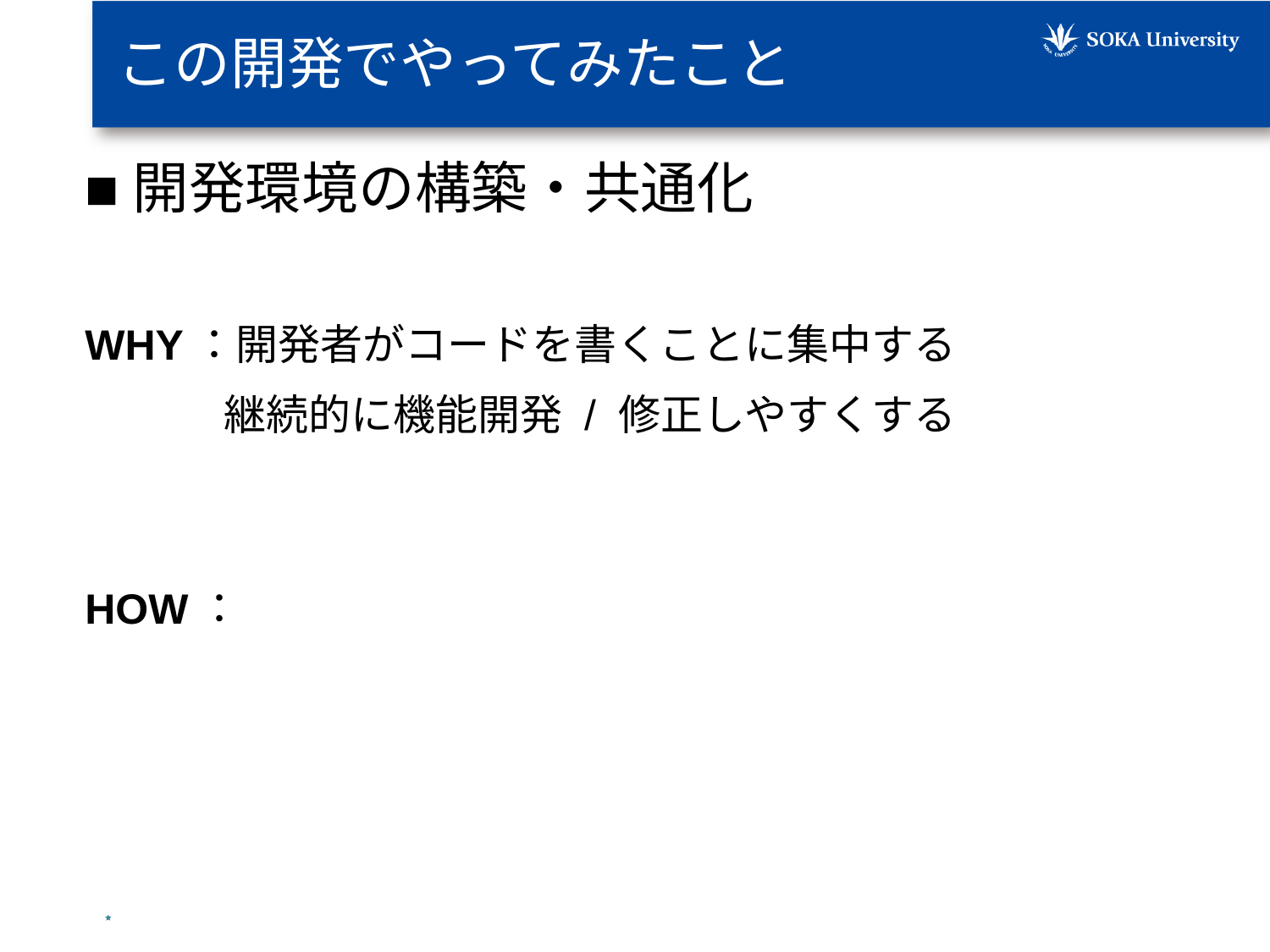

# この開発でやってみたこと
■開発環境の構築・共通化

WHY：開発者がコードを書くことに集中する
　　　 継続的に機能開発 / 修正しやすくする

HOW：